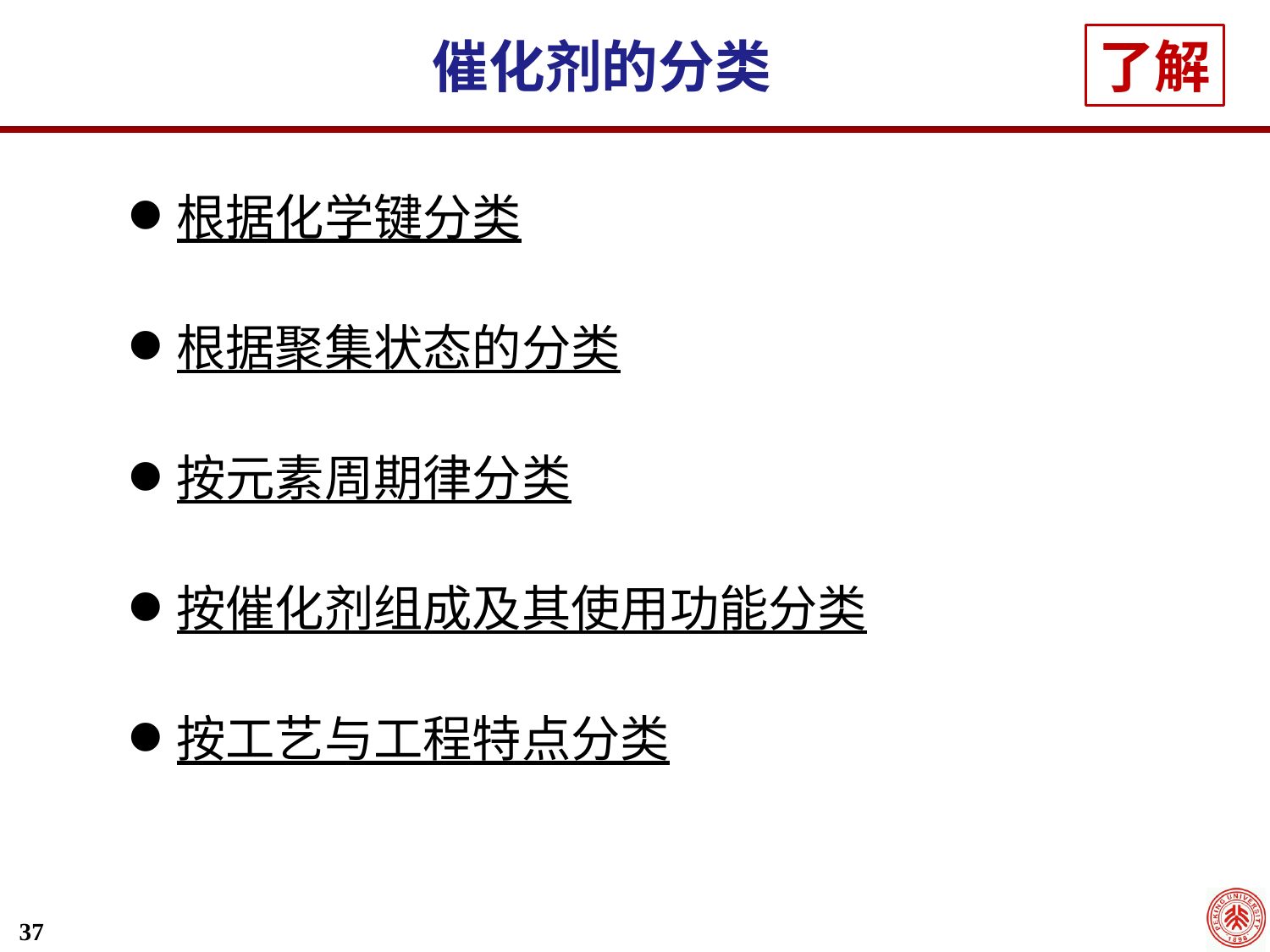

催化剂的分类
了解

根据化学键分类

根据聚集状态的分类

按元素周期律分类

按催化剂组成及其使用功能分类

按工艺与工程特点分类

37